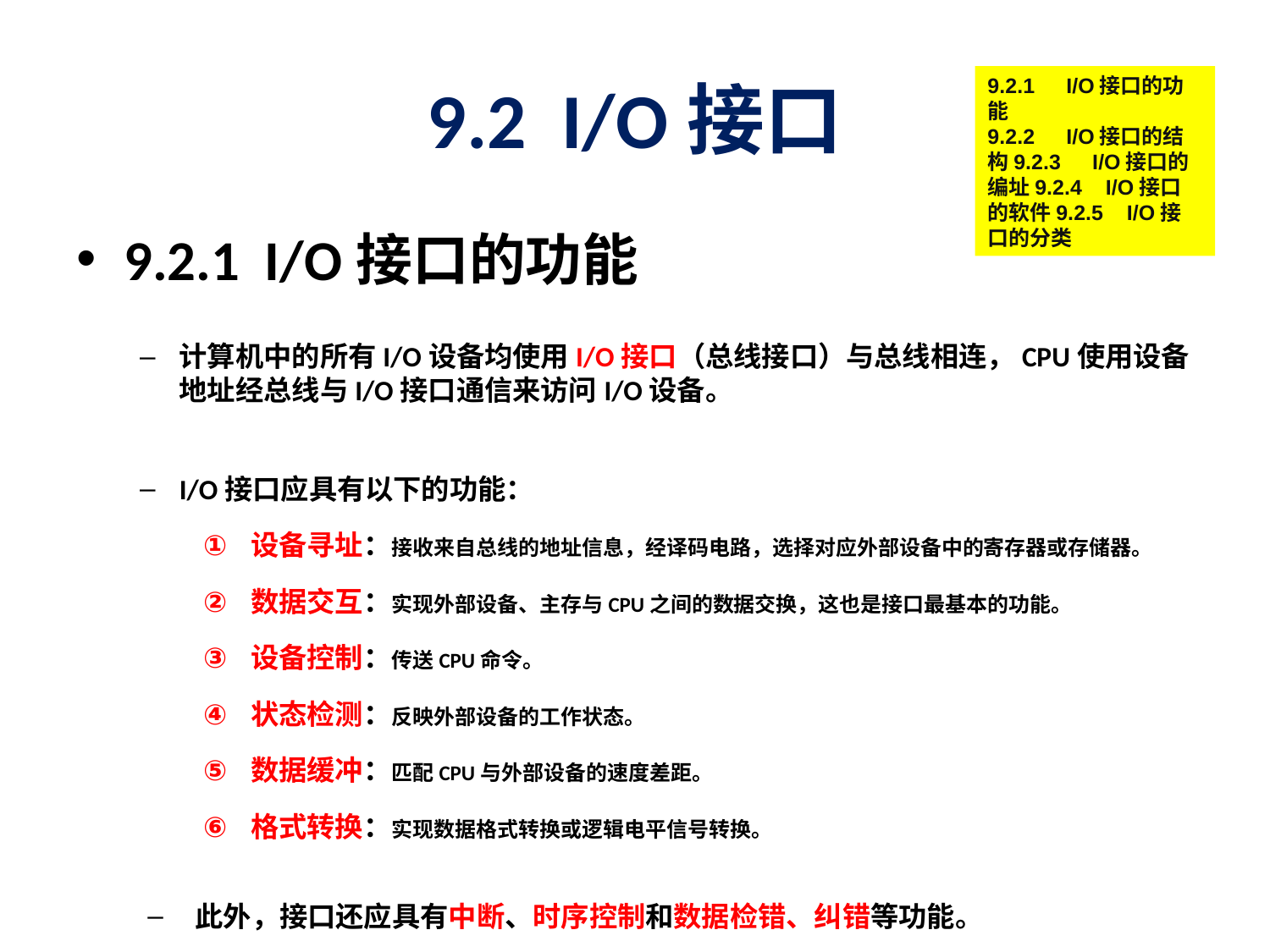

# 9.2  I/O接口
9.2.1　I/O接口的功能
9.2.2　I/O接口的结构9.2.3　I/O接口的编址9.2.4    I/O接口的软件9.2.5    I/O接口的分类
9.2.1  I/O接口的功能

计算机中的所有I/O设备均使用I/O接口（总线接口）与总线相连，CPU使用设备地址经总线与I/O接口通信来访问I/O设备。

I/O接口应具有以下的功能：
设备寻址：接收来自总线的地址信息，经译码电路，选择对应外部设备中的寄存器或存储器。
数据交互：实现外部设备、主存与CPU之间的数据交换，这也是接口最基本的功能。
设备控制：传送CPU命令。
状态检测：反映外部设备的工作状态。
数据缓冲：匹配CPU与外部设备的速度差距。
格式转换：实现数据格式转换或逻辑电平信号转换。

此外，接口还应具有中断、时序控制和数据检错、纠错等功能。